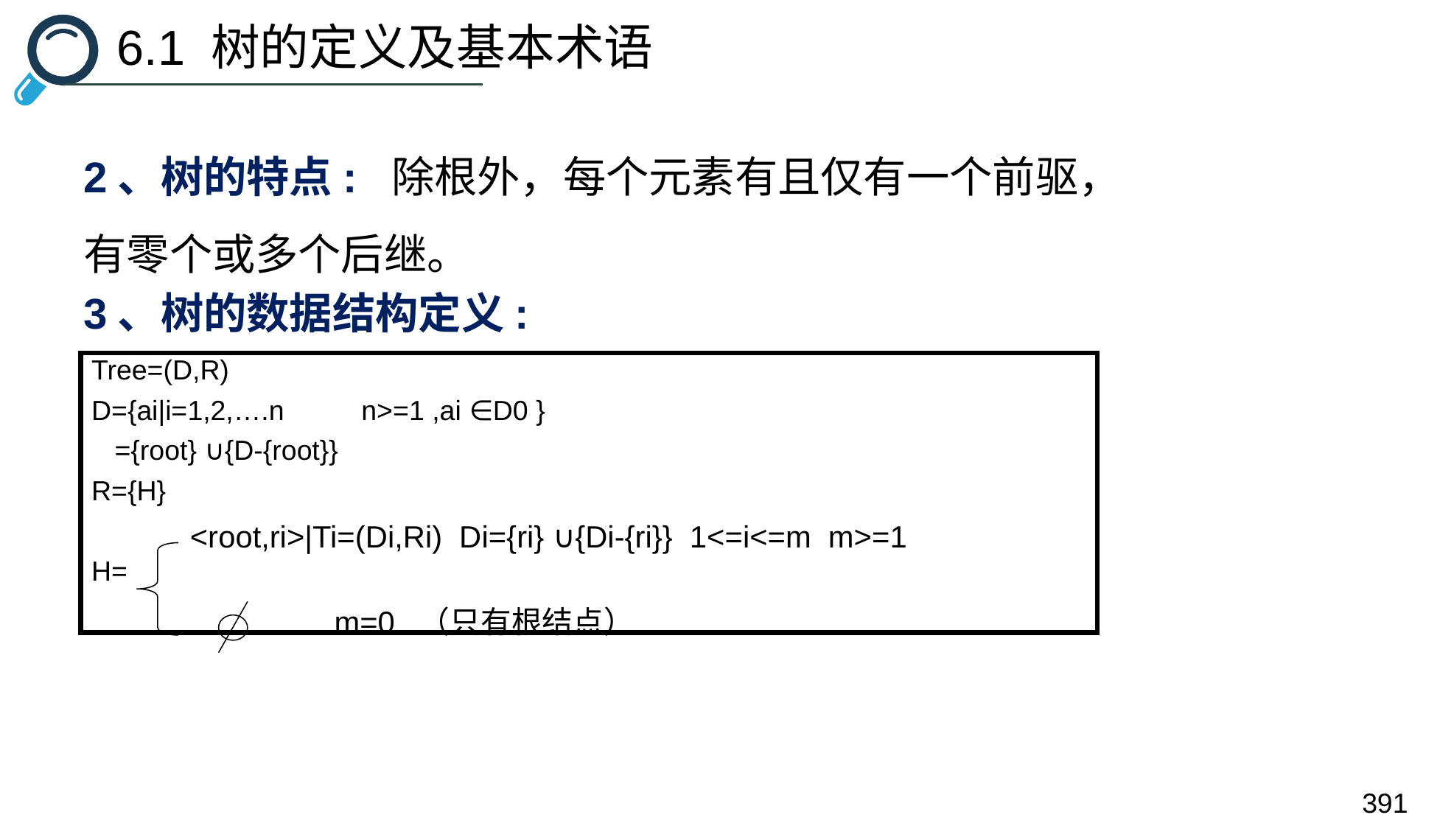

6.1 树的定义及基本术语
2、树的特点:  除根外，每个元素有且仅有一个前驱，有零个或多个后继。
3、树的数据结构定义:
Tree=(D,R)
D={ai|i=1,2,….n          n>=1 ,ai ∈D0 }
   ={root} ∪{D-{root}}
R={H}

H=

<root,ri>|Ti=(Di,Ri)  Di={ri} ∪{Di-{ri}}  1<=i<=m  m>=1

                 m=0  （只有根结点）

391